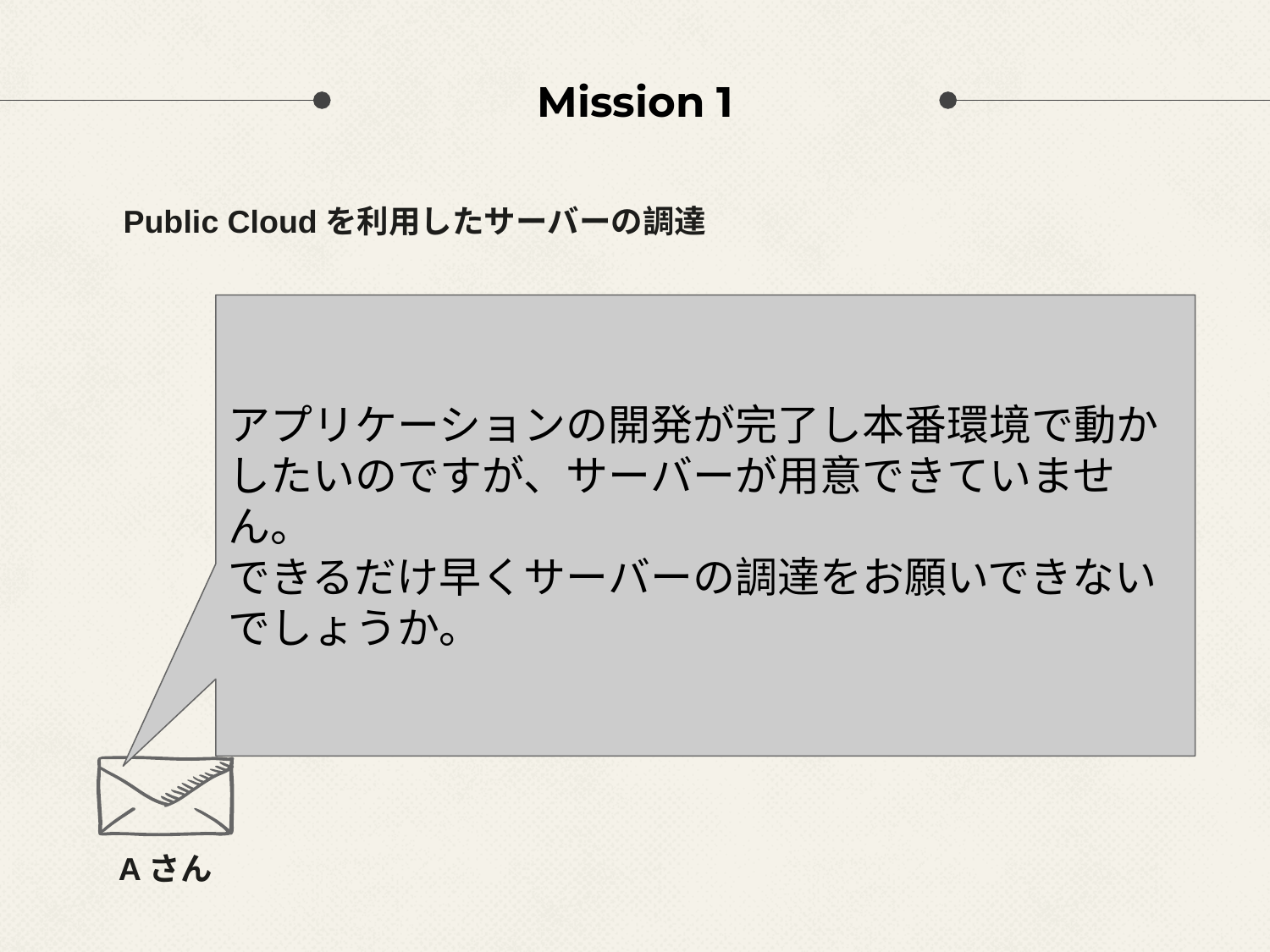

# Mission 1
Public Cloudを利用したサーバーの調達
アプリケーションの開発が完了し本番環境で動かしたいのですが、サーバーが用意できていません。
できるだけ早くサーバーの調達をお願いできないでしょうか。

Aさん